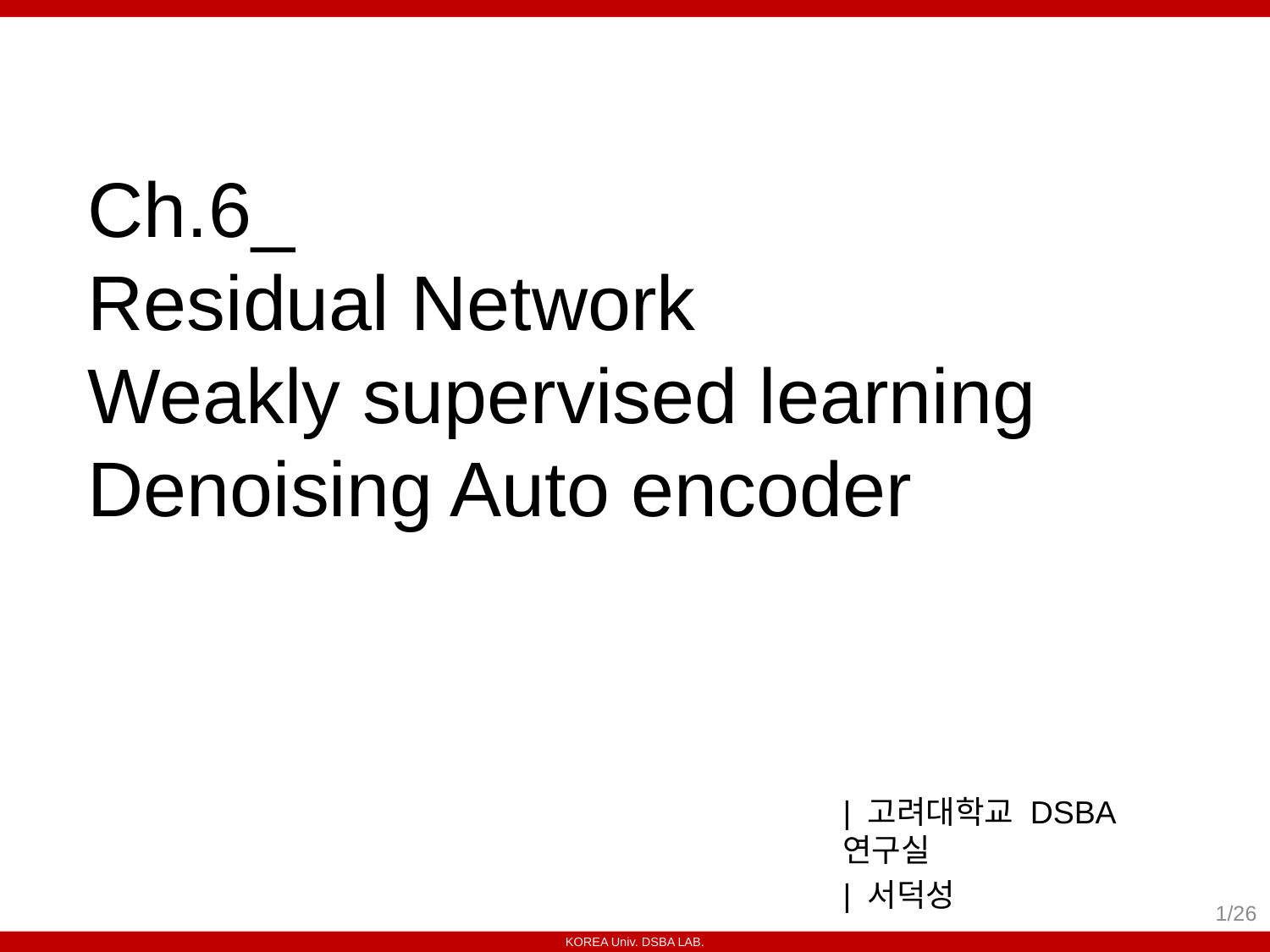

# Ch.6_ Residual Network Weakly supervised learning Denoising Auto encoder
| 고려대학교 DSBA 연구실
| 서덕성
1/26